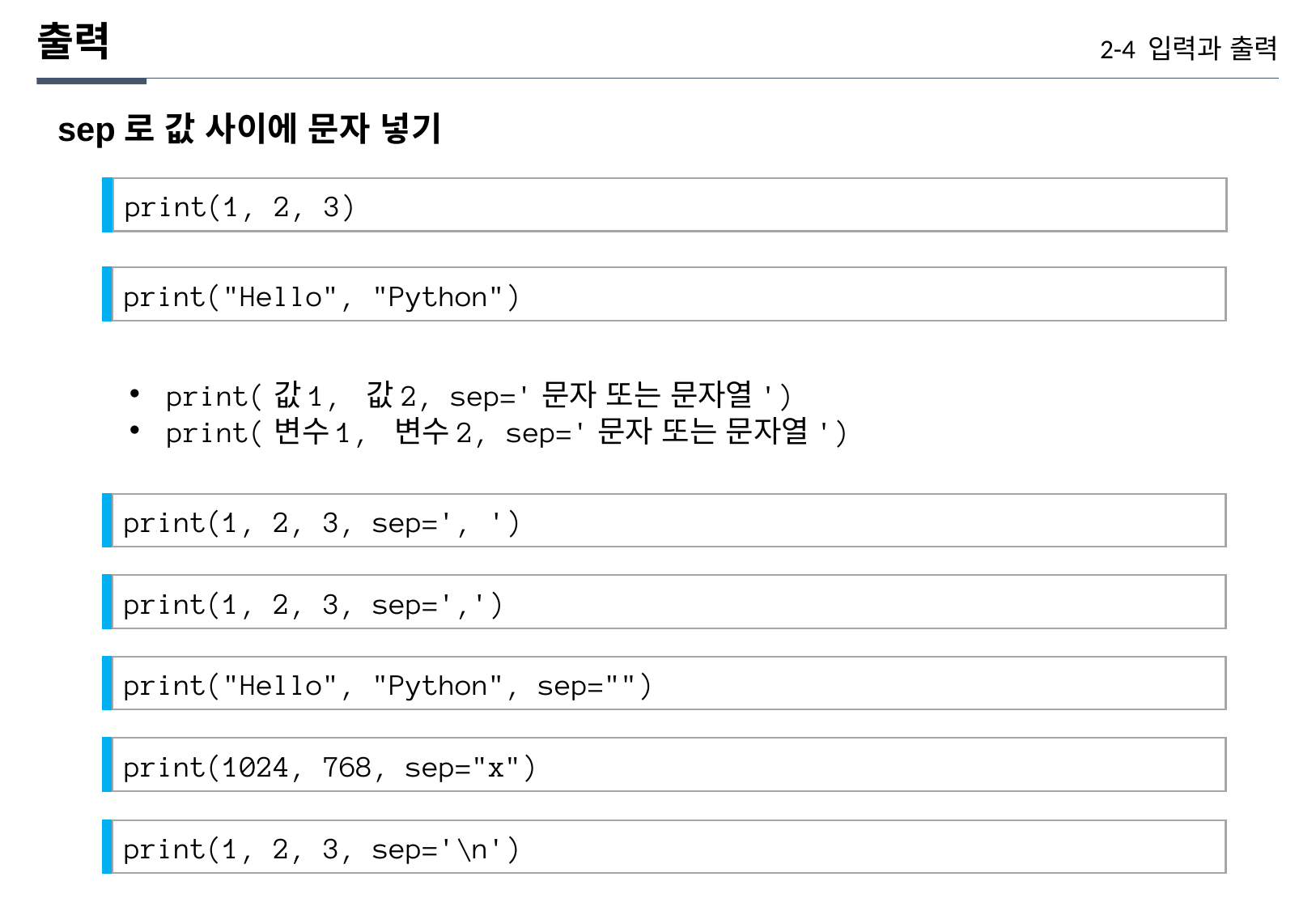

출력
2-4 입력과 출력
sep로 값 사이에 문자 넣기

print(1, 2, 3)

print("Hello", "Python")
print(값1, 값2, sep='문자 또는 문자열')
print(변수1, 변수2, sep='문자 또는 문자열')

print(1, 2, 3, sep=', ')

print(1, 2, 3, sep=',')

print("Hello", "Python", sep="")

print(1024, 768, sep="x")

print(1, 2, 3, sep='\n')